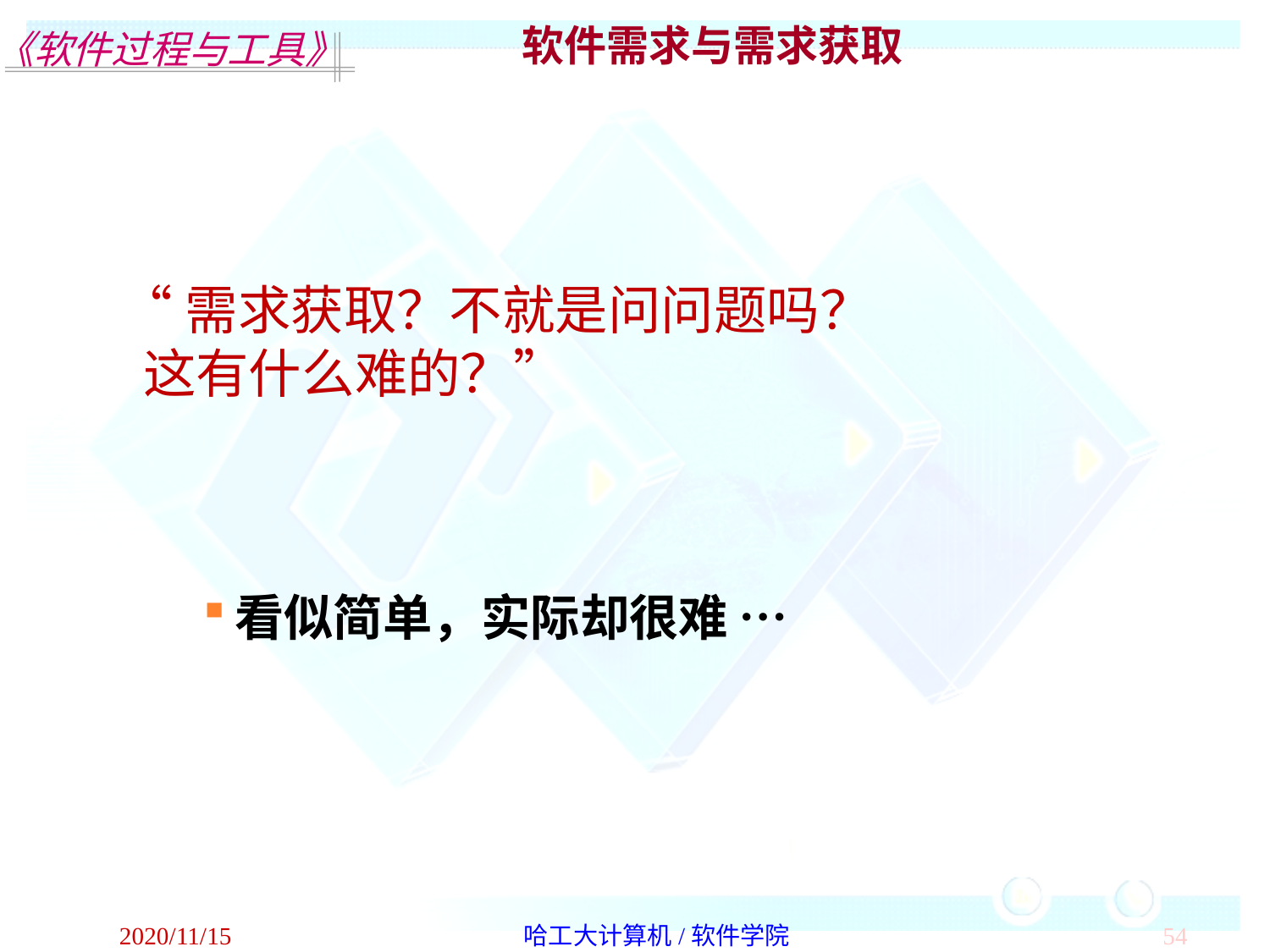

软件需求与需求获取
 “需求获取？不就是问问题吗？
   这有什么难的？”
看似简单，实际却很难 …